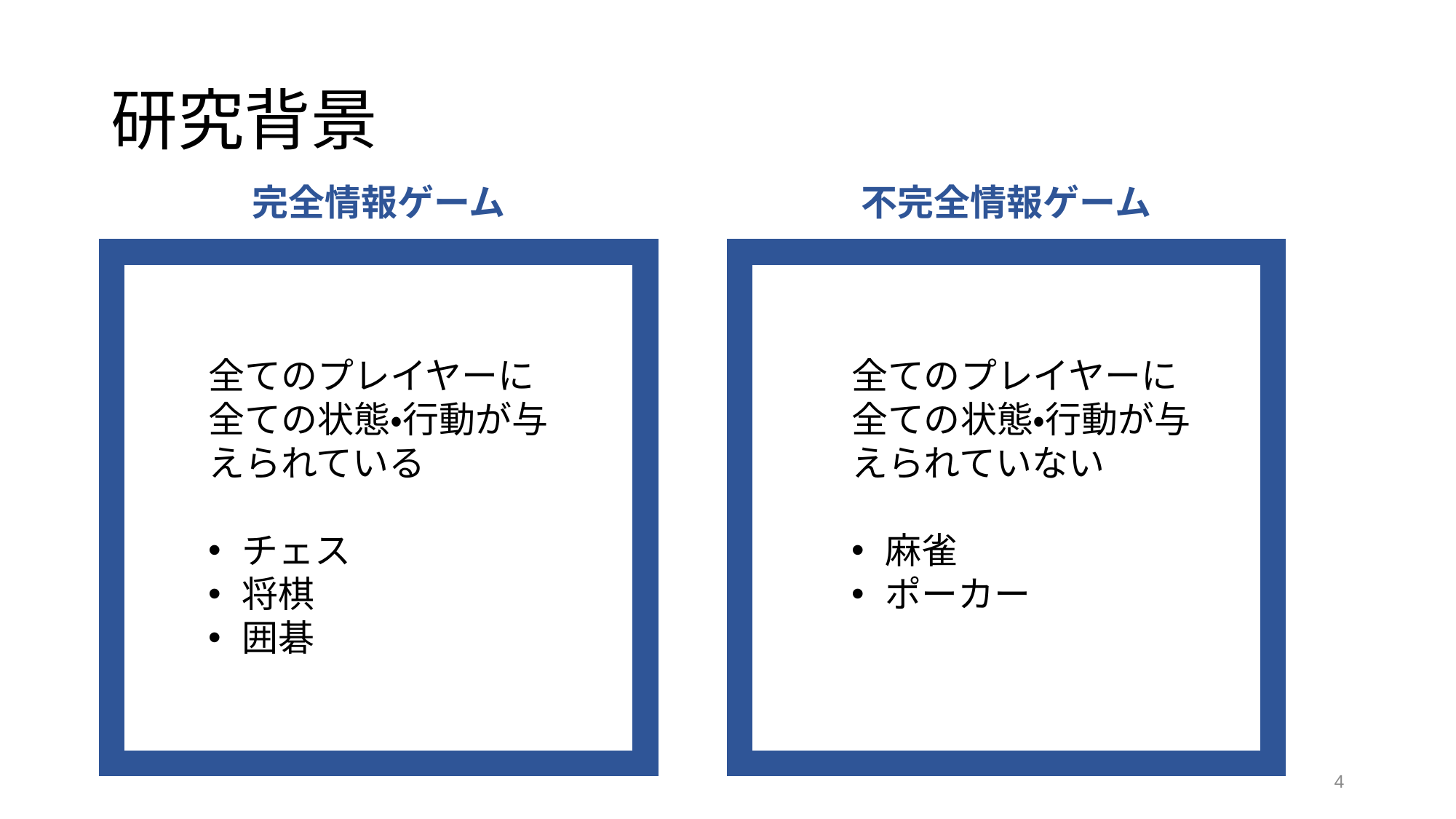

# 研究背景
不完全情報ゲーム
完全情報ゲーム

全てのプレイヤーに全ての状態・行動が与えられている

チェス
将棋
囲碁
全てのプレイヤーに全ての状態・行動が与えられていない

麻雀
ポーカー
4